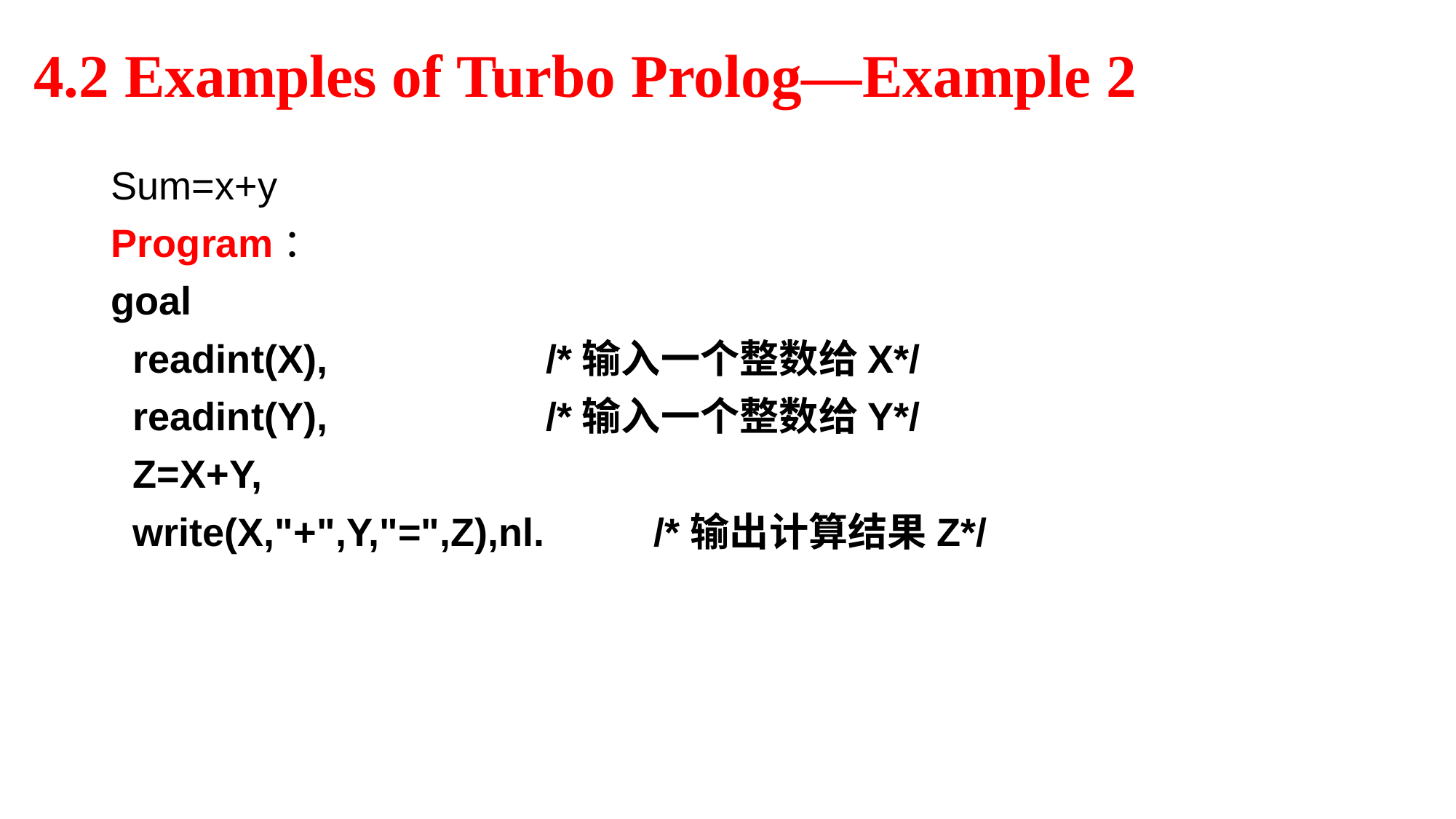

4.2 Examples of Turbo Prolog—Example 2
Sum=x+y
Program：
goal
  readint(X),                    /*输入一个整数给X*/
  readint(Y),                    /*输入一个整数给Y*/
  Z=X+Y,
  write(X,"+",Y,"=",Z),nl.          /*输出计算结果Z*/